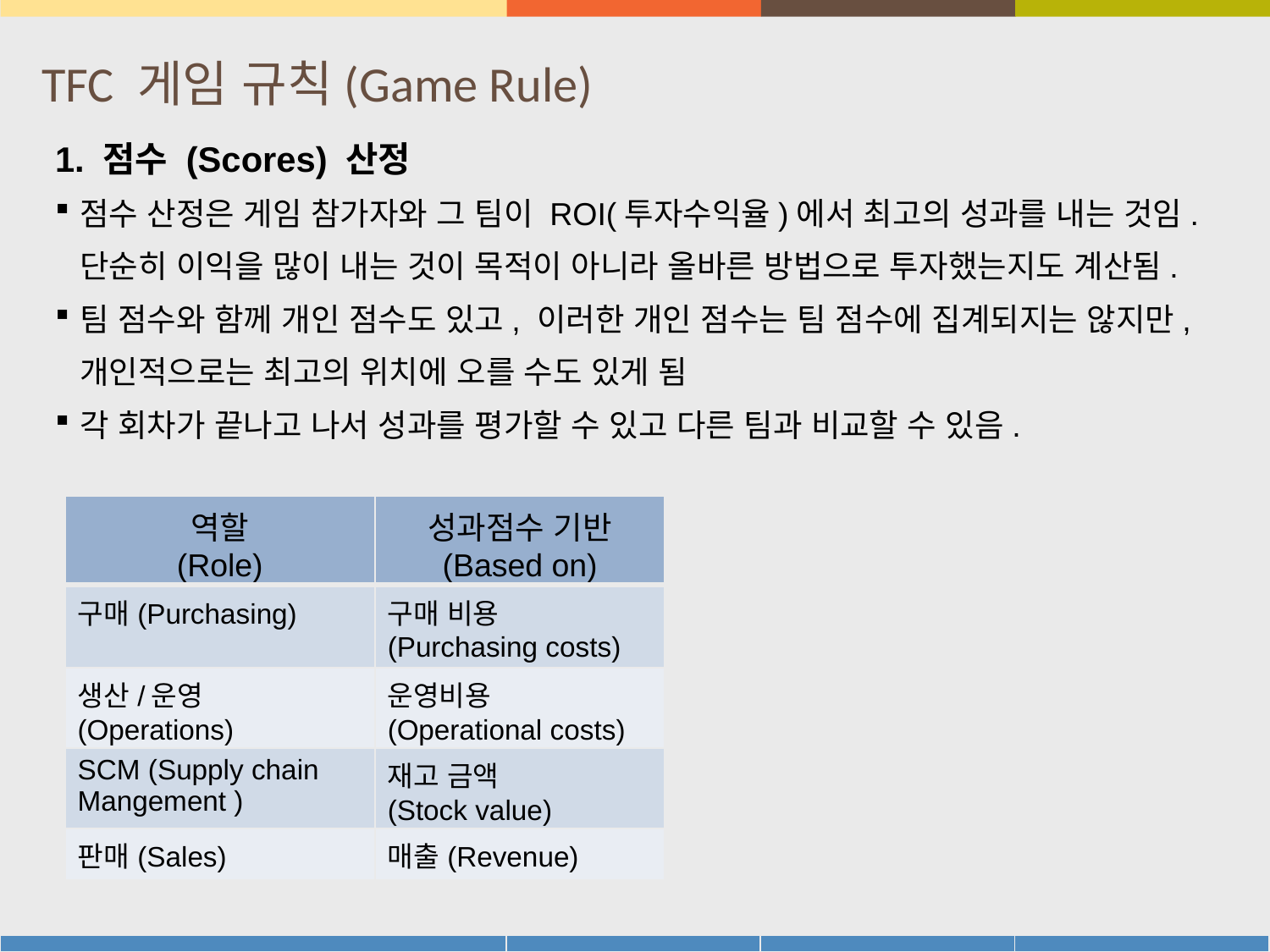

# TFC 게임 규칙(Game Rule)
1. 점수 (Scores) 산정
점수 산정은 게임 참가자와 그 팀이 ROI(투자수익율)에서 최고의 성과를 내는 것임.  단순히 이익을 많이 내는 것이 목적이 아니라 올바른 방법으로 투자했는지도 계산됨.
팀 점수와 함께 개인 점수도 있고, 이러한 개인 점수는 팀 점수에 집계되지는 않지만, 개인적으로는 최고의 위치에 오를 수도 있게 됨
각 회차가 끝나고 나서 성과를 평가할 수 있고 다른 팀과 비교할 수 있음.
| 역할 (Role) | 성과점수 기반 (Based on) |
| --- | --- |
| 구매(Purchasing) | 구매 비용 (Purchasing costs) |
| 생산/운영(Operations) | 운영비용 (Operational costs) |
| SCM (Supply chain Mangement ) | 재고 금액 (Stock value) |
| 판매(Sales) | 매출(Revenue) |